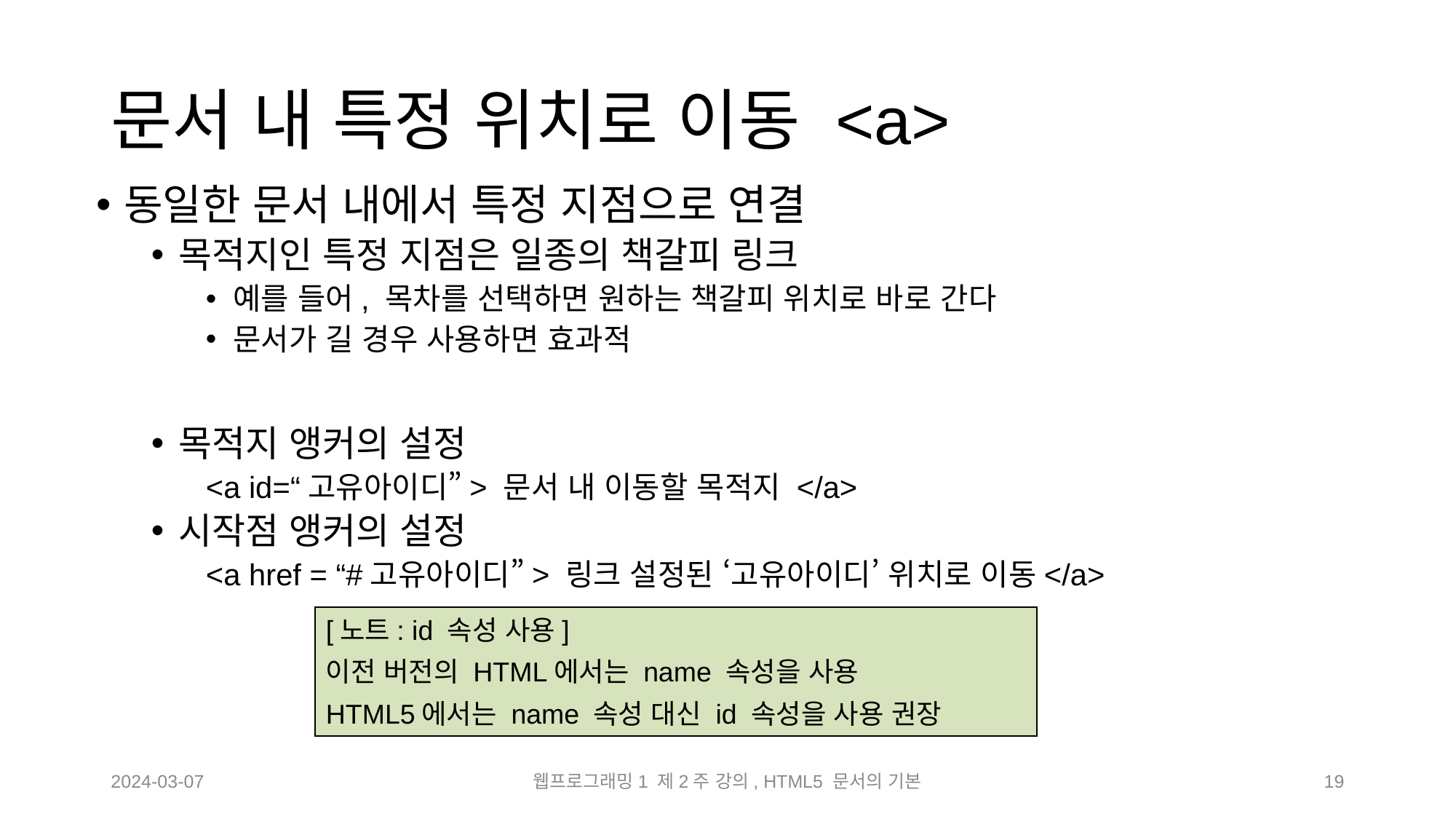

# 문서 내 특정 위치로 이동 <a>
동일한 문서 내에서 특정 지점으로 연결
목적지인 특정 지점은 일종의 책갈피 링크
예를 들어, 목차를 선택하면 원하는 책갈피 위치로 바로 간다
문서가 길 경우 사용하면 효과적

목적지 앵커의 설정
<a id=“고유아이디”> 문서 내 이동할 목적지 </a>
시작점 앵커의 설정
<a href = “#고유아이디”> 링크 설정된 ‘고유아이디’ 위치로 이동</a>

[노트: id 속성 사용]
이전 버전의 HTML에서는 name 속성을 사용
HTML5에서는 name 속성 대신 id 속성을 사용 권장
2024-03-07
웹프로그래밍1 제2주 강의, HTML5 문서의 기본
19